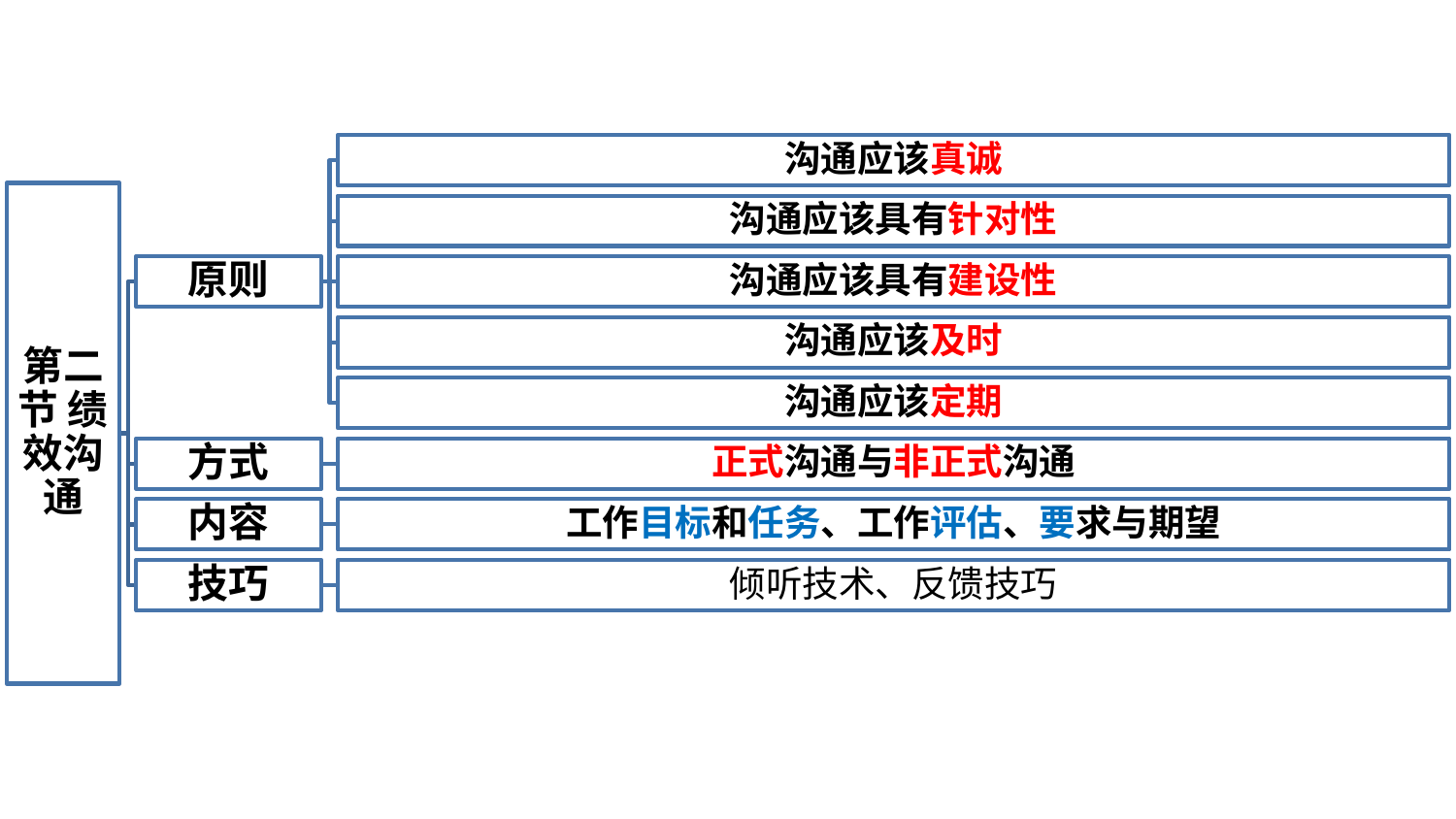

第二节 绩效沟通
原则
沟通应该真诚
沟通应该具有针对性
沟通应该具有建设性
沟通应该及时
沟通应该定期
方式
正式沟通与非正式沟通
内容
工作目标和任务、工作评估、要求与期望
技巧
倾听技术、反馈技巧
多题型